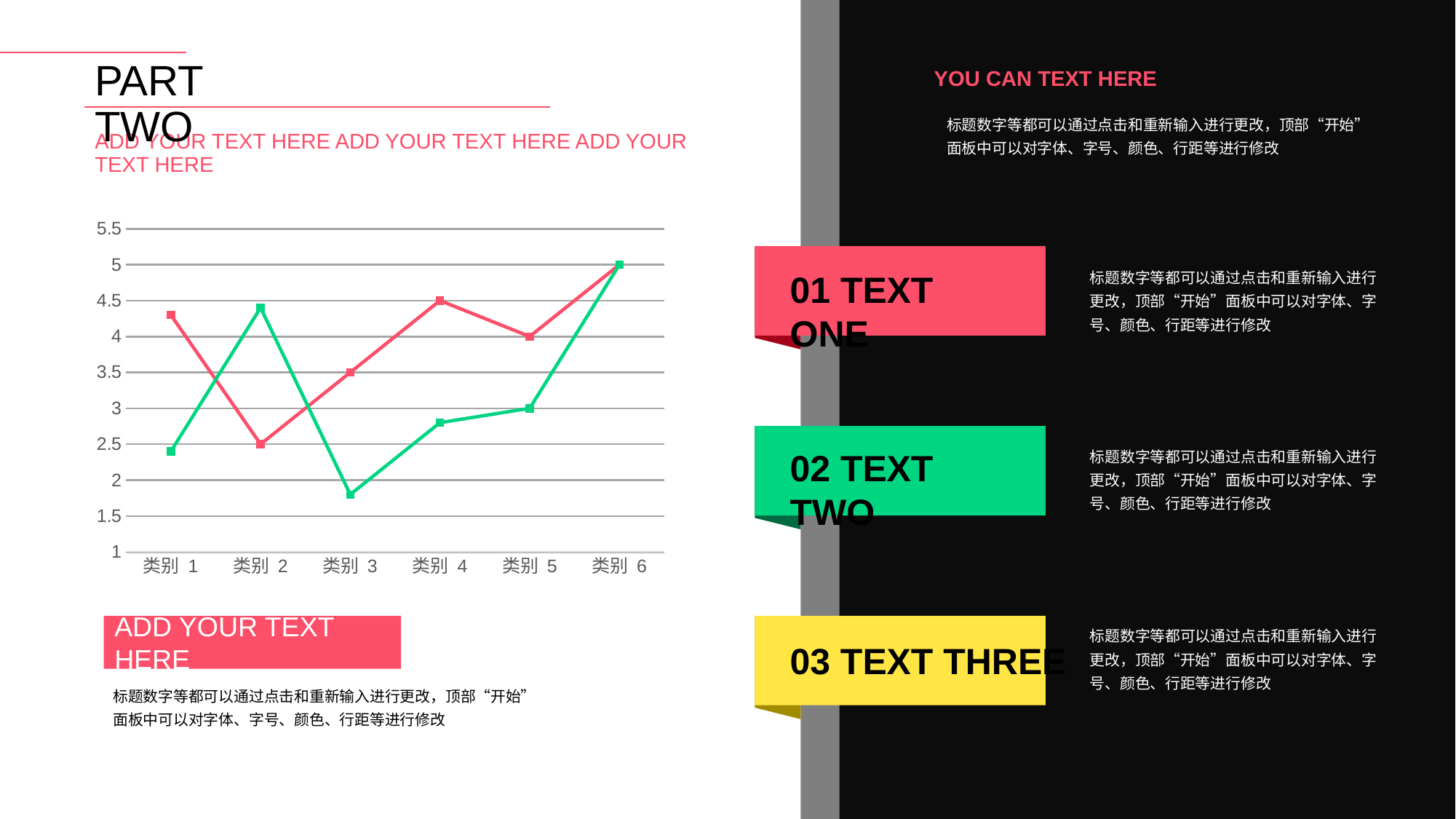

PART TWO
YOU CAN TEXT HERE
标题数字等都可以通过点击和重新输入进行更改，顶部“开始”面板中可以对字体、字号、颜色、行距等进行修改
ADD YOUR TEXT HERE ADD YOUR TEXT HERE ADD YOUR TEXT HERE

### Chart

| Category | 系列 1 | 系列 2 |
|---|---|---|
| 类别 1 | 4.3 | 2.4 |
| 类别 2 | 2.5 | 4.4 |
| 类别 3 | 3.5 | 1.8 |
| 类别 4 | 4.5 | 2.8 |
| 类别 5 | 4.0 | 3.0 |
| 类别 6 | 5.0 | 5.0 |

01 TEXT ONE
标题数字等都可以通过点击和重新输入进行更改，顶部“开始”面板中可以对字体、字号、颜色、行距等进行修改

02 TEXT TWO
标题数字等都可以通过点击和重新输入进行更改，顶部“开始”面板中可以对字体、字号、颜色、行距等进行修改
ADD YOUR TEXT HERE

03 TEXT THREE
标题数字等都可以通过点击和重新输入进行更改，顶部“开始”面板中可以对字体、字号、颜色、行距等进行修改
标题数字等都可以通过点击和重新输入进行更改，顶部“开始”面板中可以对字体、字号、颜色、行距等进行修改